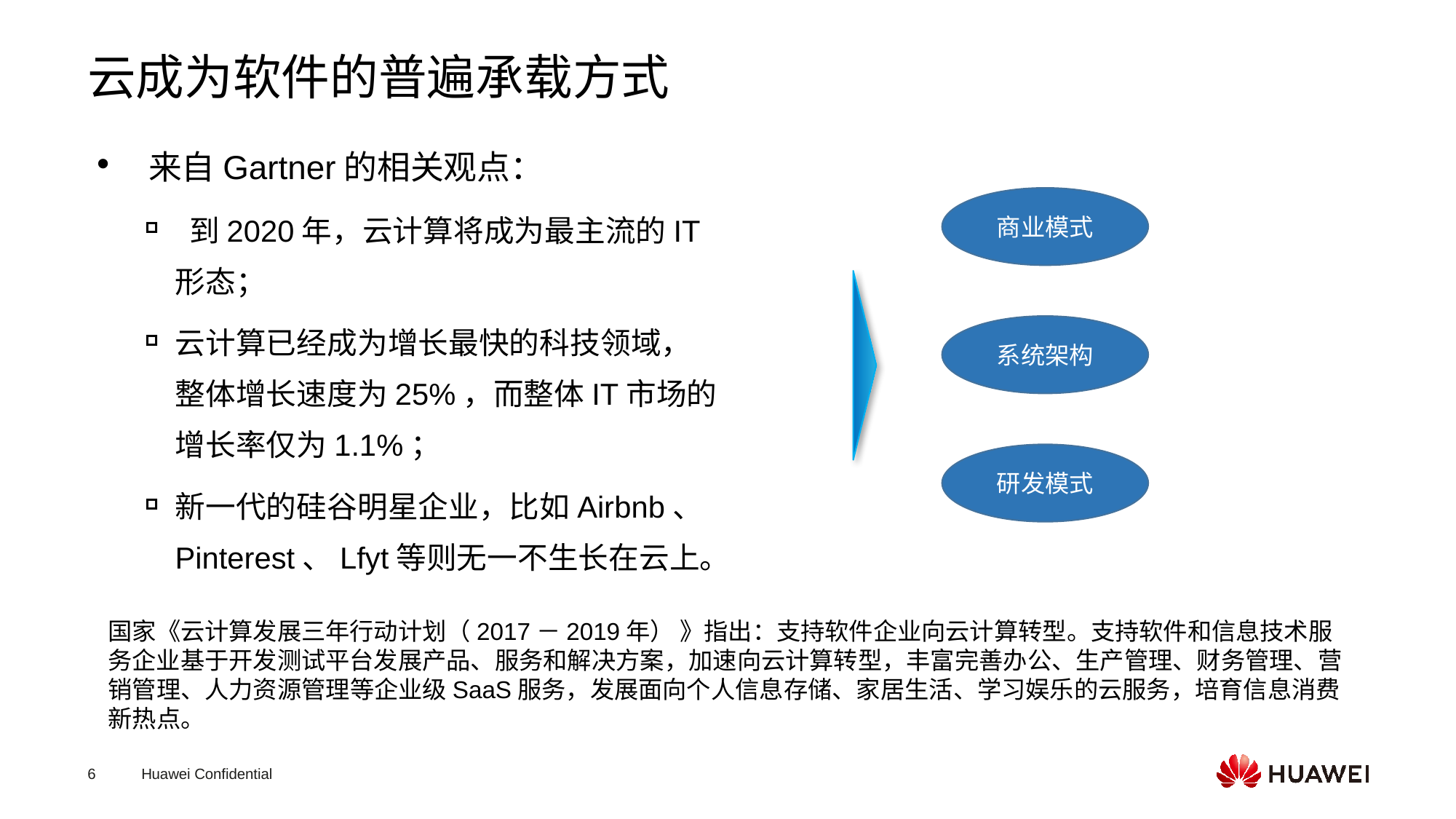

# 云成为软件的普遍承载方式
 来自Gartner的相关观点：
 到2020年，云计算将成为最主流的IT形态；
云计算已经成为增长最快的科技领域，整体增长速度为25%，而整体IT市场的增长率仅为1.1%；
新一代的硅谷明星企业，比如Airbnb、Pinterest、Lfyt等则无一不生长在云上。
商业模式
系统架构

研发模式
国家《云计算发展三年行动计划（2017－2019年） 》指出：支持软件企业向云计算转型。支持软件和信息技术服务企业基于开发测试平台发展产品、服务和解决方案，加速向云计算转型，丰富完善办公、生产管理、财务管理、营销管理、人力资源管理等企业级SaaS服务，发展面向个人信息存储、家居生活、学习娱乐的云服务，培育信息消费新热点。